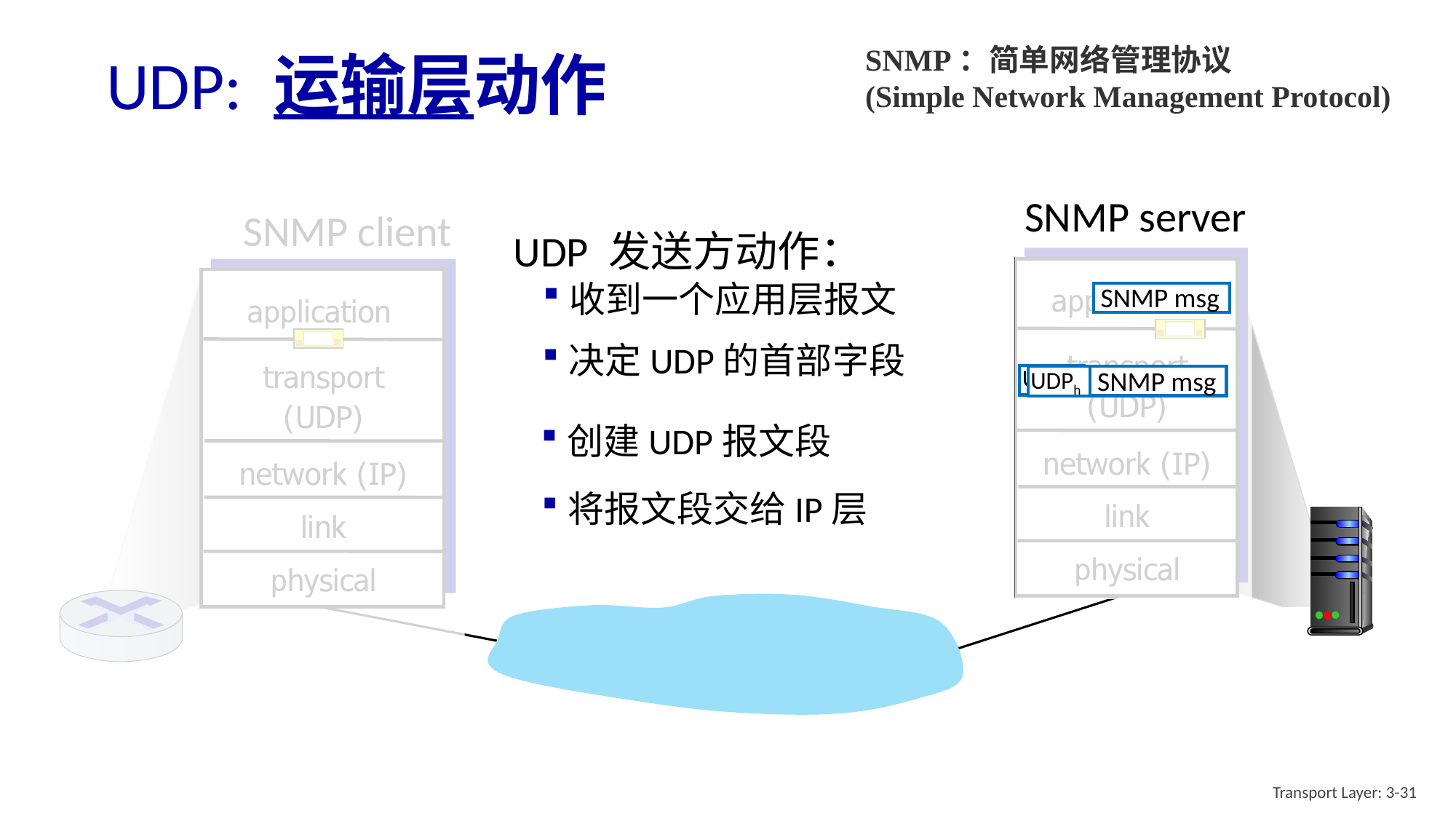

# UDP: 运输层动作
SNMP：简单网络管理协议
(Simple Network Management Protocol)

SNMP server
SNMP client
UDP 发送方动作：

application

transport
(UDP)

network (IP)

link

physical

application

transport
(UDP)

network (IP)

link

physical

SNMP msg

收到一个应用层报文

决定UDP的首部字段
UDPh

SNMP msg

UDPh

创建UDP报文段
将报文段交给IP层

Transport Layer: 3-31